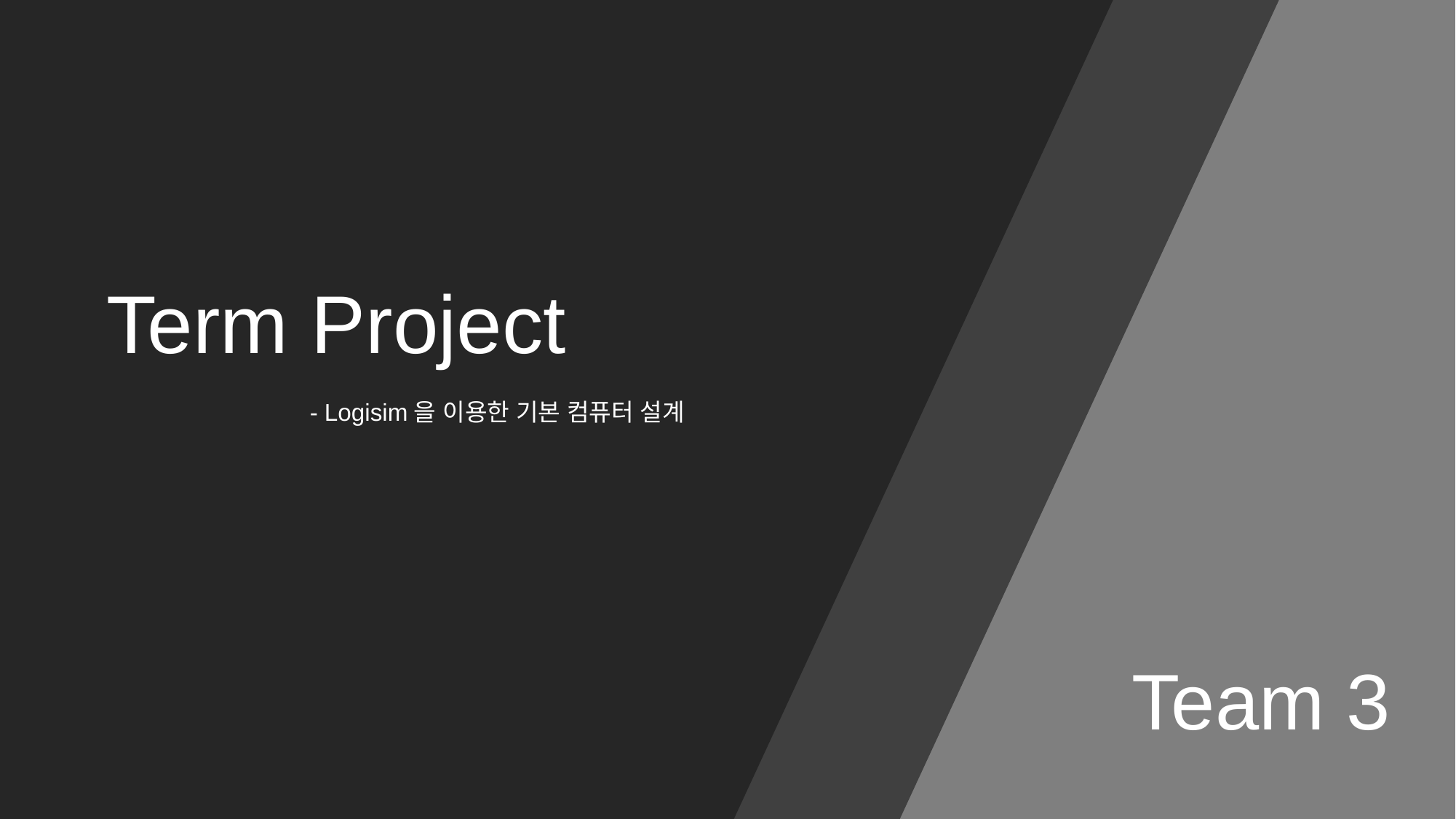

Term Project
- Logisim을 이용한 기본 컴퓨터 설계
Team 3